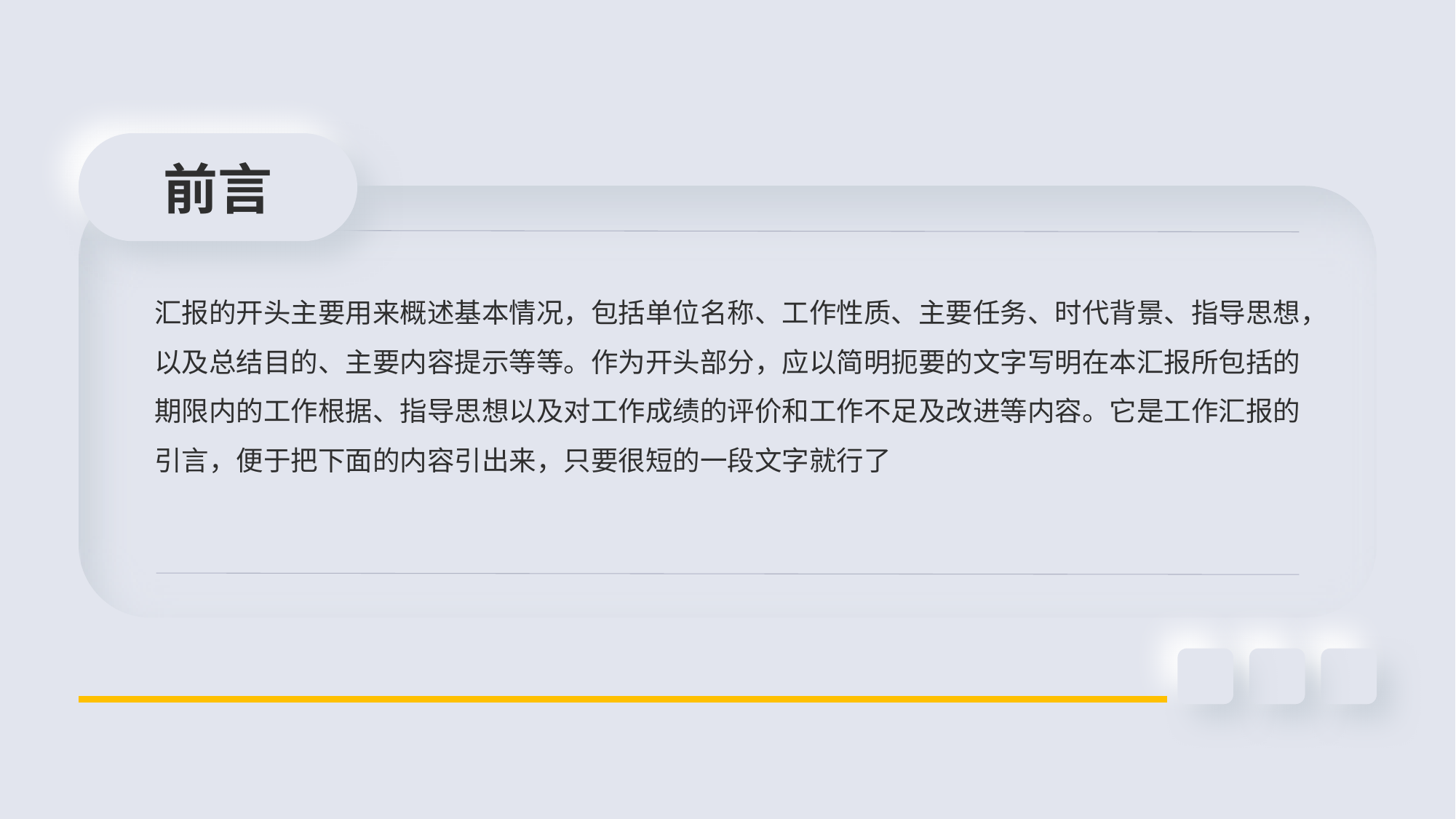

前言

汇报的开头主要用来概述基本情况，包括单位名称、工作性质、主要任务、时代背景、指导思想，以及总结目的、主要内容提示等等。作为开头部分，应以简明扼要的文字写明在本汇报所包括的期限内的工作根据、指导思想以及对工作成绩的评价和工作不足及改进等内容。它是工作汇报的引言，便于把下面的内容引出来，只要很短的一段文字就行了